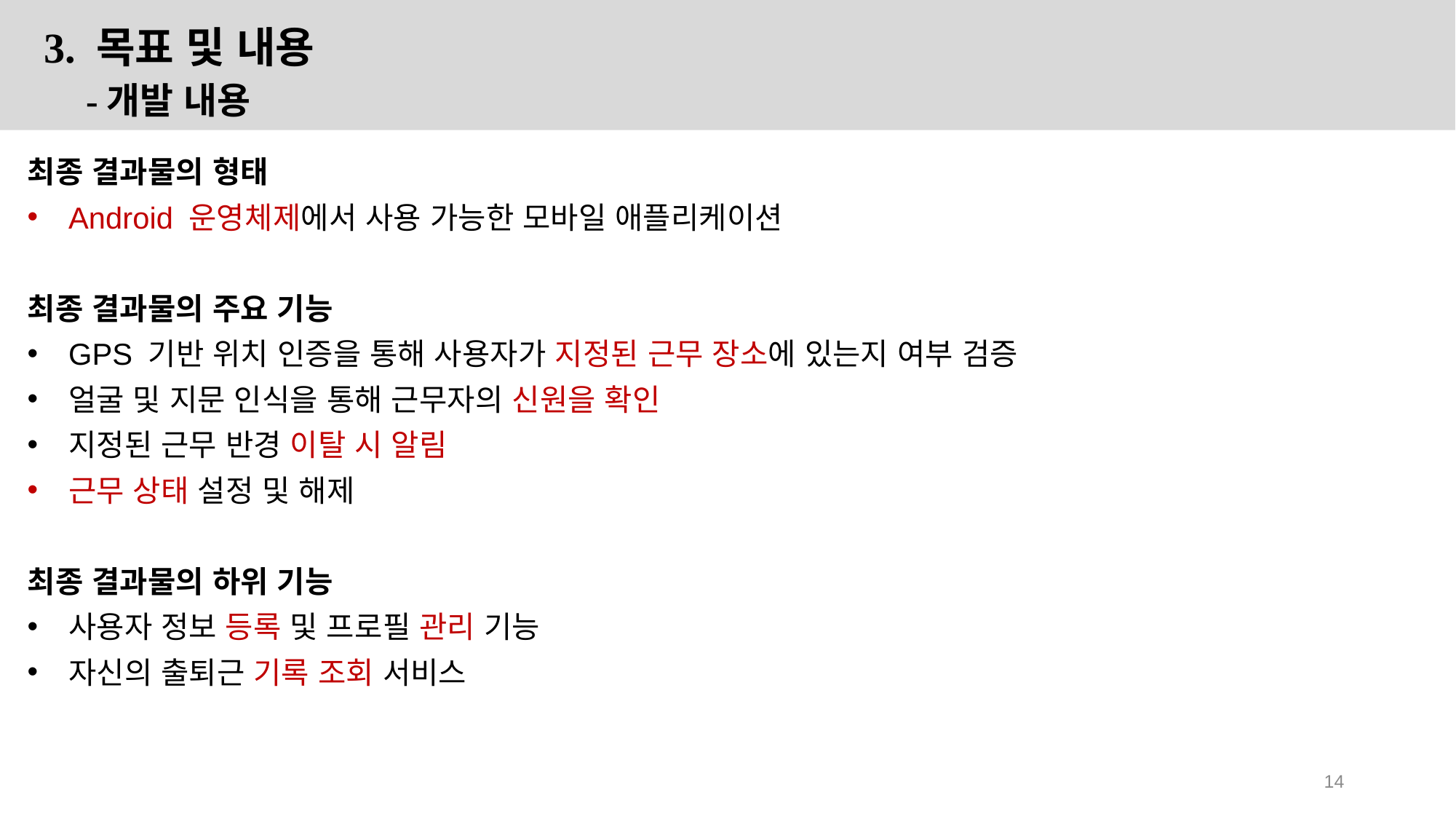

3. 목표 및 내용
    -개발 내용

최종 결과물의 형태
Android 운영체제에서 사용 가능한 모바일 애플리케이션

최종 결과물의 주요 기능
GPS 기반 위치 인증을 통해 사용자가 지정된 근무 장소에 있는지 여부 검증
얼굴 및 지문 인식을 통해 근무자의 신원을 확인
지정된 근무 반경 이탈 시 알림
근무 상태 설정 및 해제

최종 결과물의 하위 기능
사용자 정보 등록 및 프로필 관리 기능
자신의 출퇴근 기록 조회 서비스
14